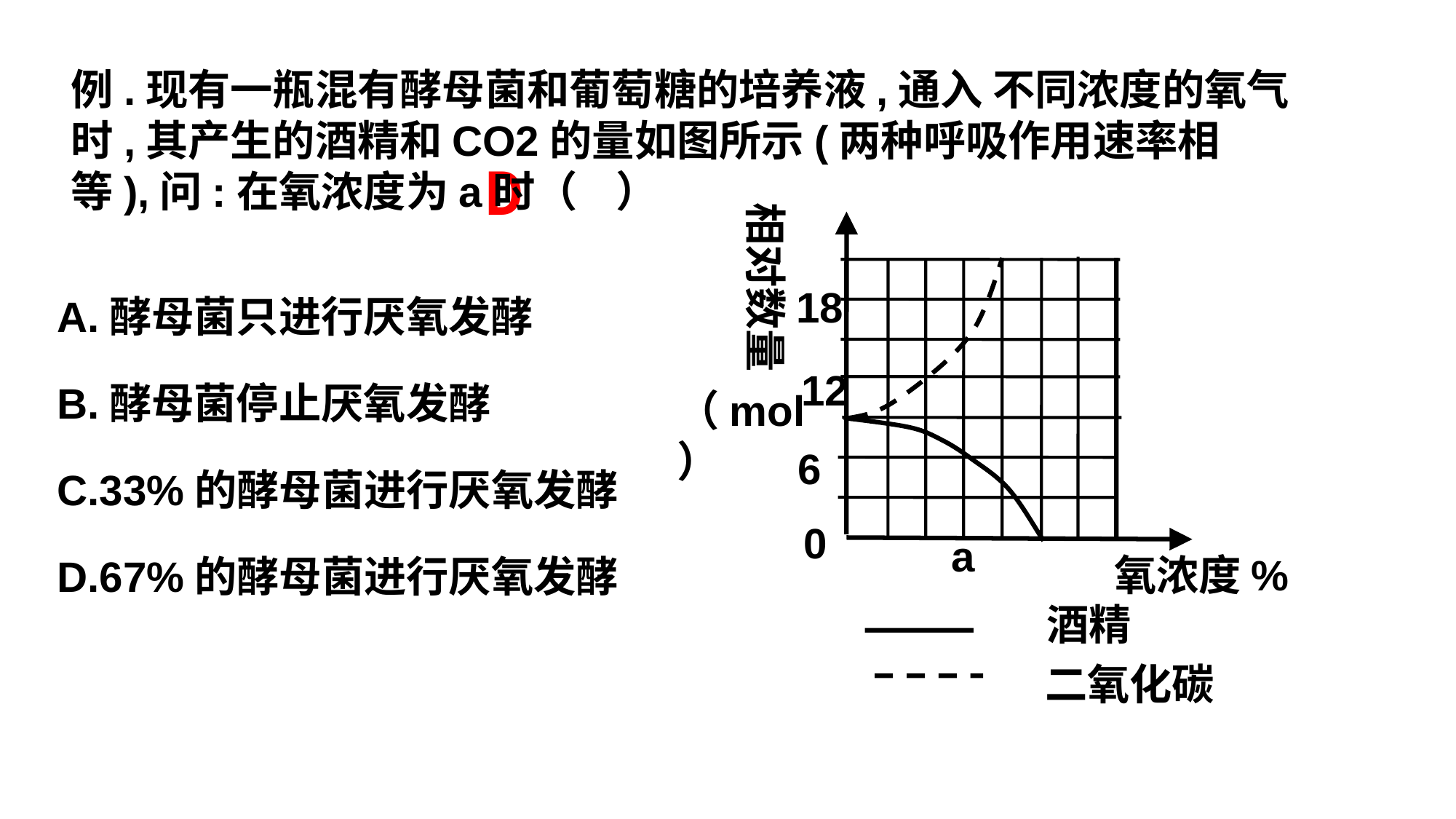

例.现有一瓶混有酵母菌和葡萄糖的培养液,通入 不同浓度的氧气时,其产生的酒精和CO2的量如图所示(两种呼吸作用速率相等),问:在氧浓度为a时（    ）
D
相对数量

18
12
（mol）

6
0
a

酒精

二氧化碳

氧浓度%
A.酵母菌只进行厌氧发酵
B.酵母菌停止厌氧发酵
C.33%的酵母菌进行厌氧发酵
D.67%的酵母菌进行厌氧发酵